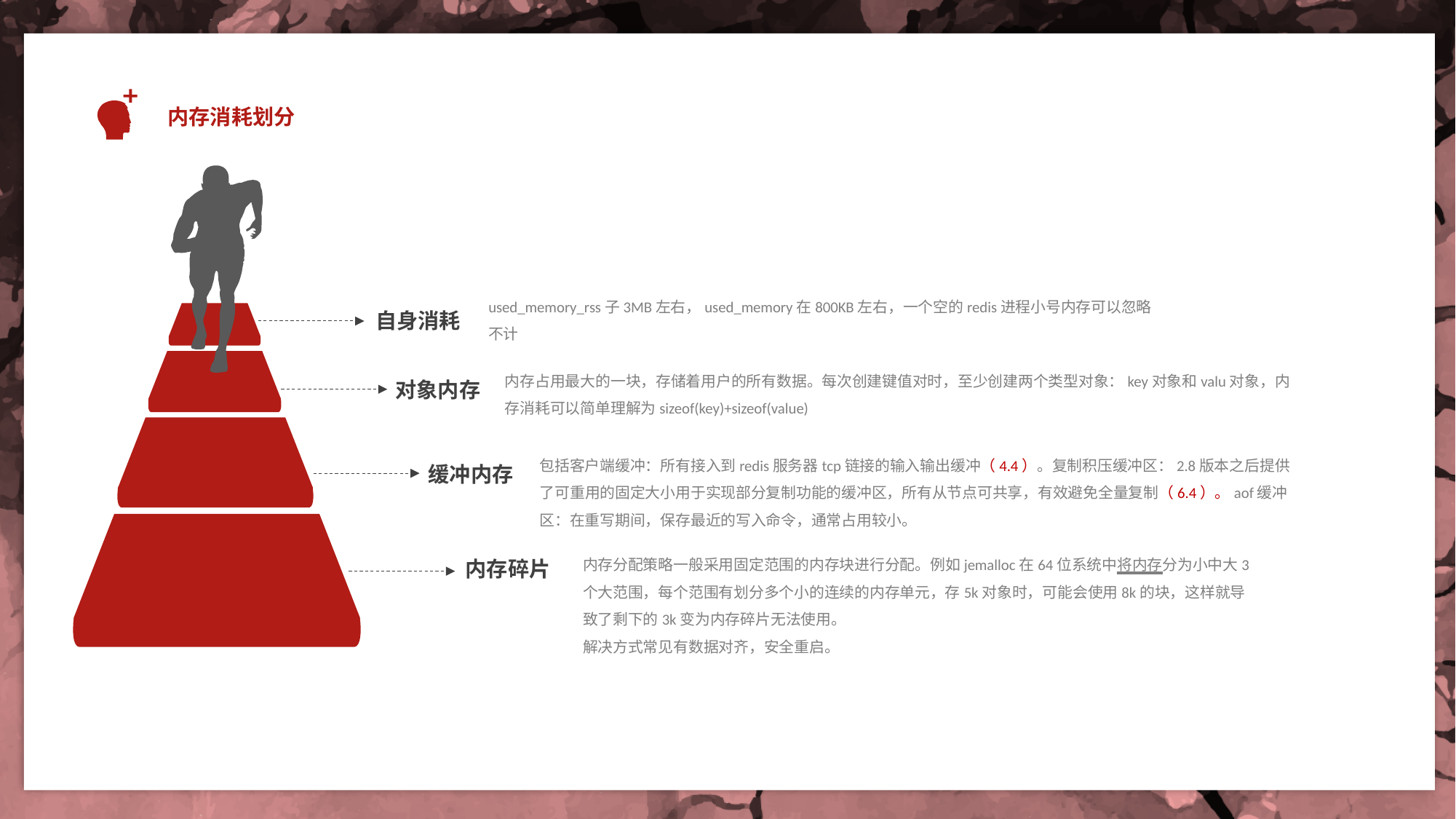

内存消耗划分

used_memory_rss子3MB左右，used_memory在800KB左右，一个空的redis进程小号内存可以忽略不计
自身消耗

内存占用最大的一块，存储着用户的所有数据。每次创建键值对时，至少创建两个类型对象：key对象和valu对象，内存消耗可以简单理解为sizeof(key)+sizeof(value)
对象内存
包括客户端缓冲：所有接入到redis服务器tcp链接的输入输出缓冲（4.4）。复制积压缓冲区：2.8版本之后提供了可重用的固定大小用于实现部分复制功能的缓冲区，所有从节点可共享，有效避免全量复制（6.4）。aof缓冲区：在重写期间，保存最近的写入命令，通常占用较小。
缓冲内存
内存分配策略一般采用固定范围的内存块进行分配。例如jemalloc在64位系统中将内存分为小中大3个大范围，每个范围有划分多个小的连续的内存单元，存5k对象时，可能会使用8k的块，这样就导致了剩下的3k变为内存碎片无法使用。
解决方式常见有数据对齐，安全重启。
内存碎片